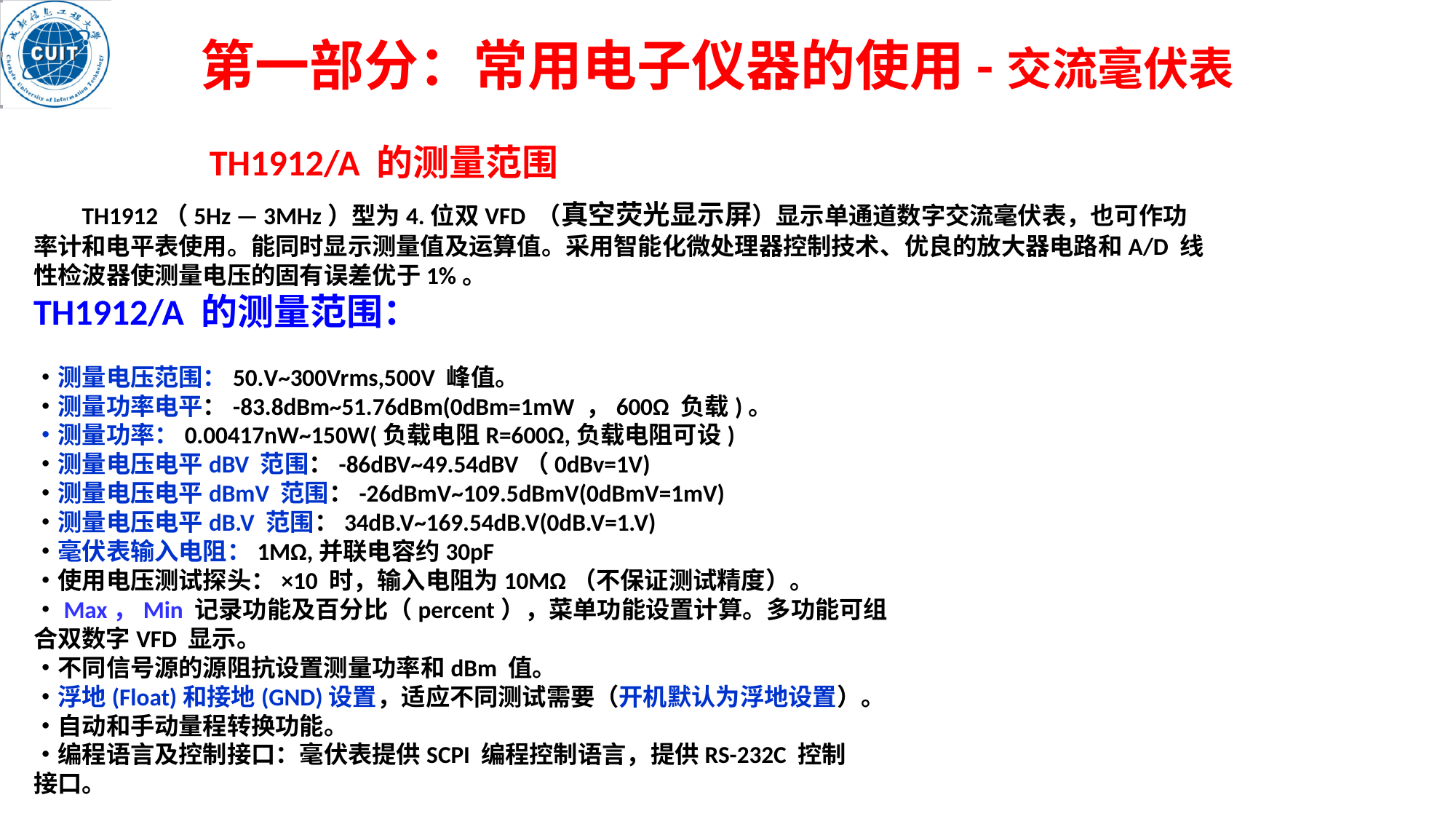

第一部分：常用电子仪器的使用-交流毫伏表
TH1912/A 的测量范围
       TH1912（5Hz — 3MHz）型为4.位双VFD （真空荧光显示屏）显示单通道数字交流毫伏表，也可作功率计和电平表使用。能同时显示测量值及运算值。采用智能化微处理器控制技术、优良的放大器电路和A/D 线性检波器使测量电压的固有误差优于1%。
TH1912/A 的测量范围：
・4.位双读数的清晰VFD 显示。
・测量电压范围：50.V~300Vrms,500V 峰值。
・测量功率电平：-83.8dBm~51.76dBm(0dBm=1mW ，600Ω 负载)。
・测量功率：0.00417nW~150W(负载电阻R=600Ω,负载电阻可设)
・测量电压电平dBV 范围：-86dBV~49.54dBV（0dBv=1V)
・测量电压电平dBmV 范围：-26dBmV~109.5dBmV(0dBmV=1mV)
・测量电压电平dB.V 范围：34dB.V~169.54dB.V(0dB.V=1.V)
・毫伏表输入电阻：1MΩ,并联电容约30pF
・使用电压测试探头：×10 时，输入电阻为10MΩ（不保证测试精度）。
・Max，Min 记录功能及百分比（percent），菜单功能设置计算。多功能可组
合双数字VFD 显示。
・不同信号源的源阻抗设置测量功率和dBm 值。
・浮地(Float)和接地(GND)设置，适应不同测试需要（开机默认为浮地设置）。
・自动和手动量程转换功能。
・编程语言及控制接口：毫伏表提供SCPI 编程控制语言，提供RS-232C 控制
接口。